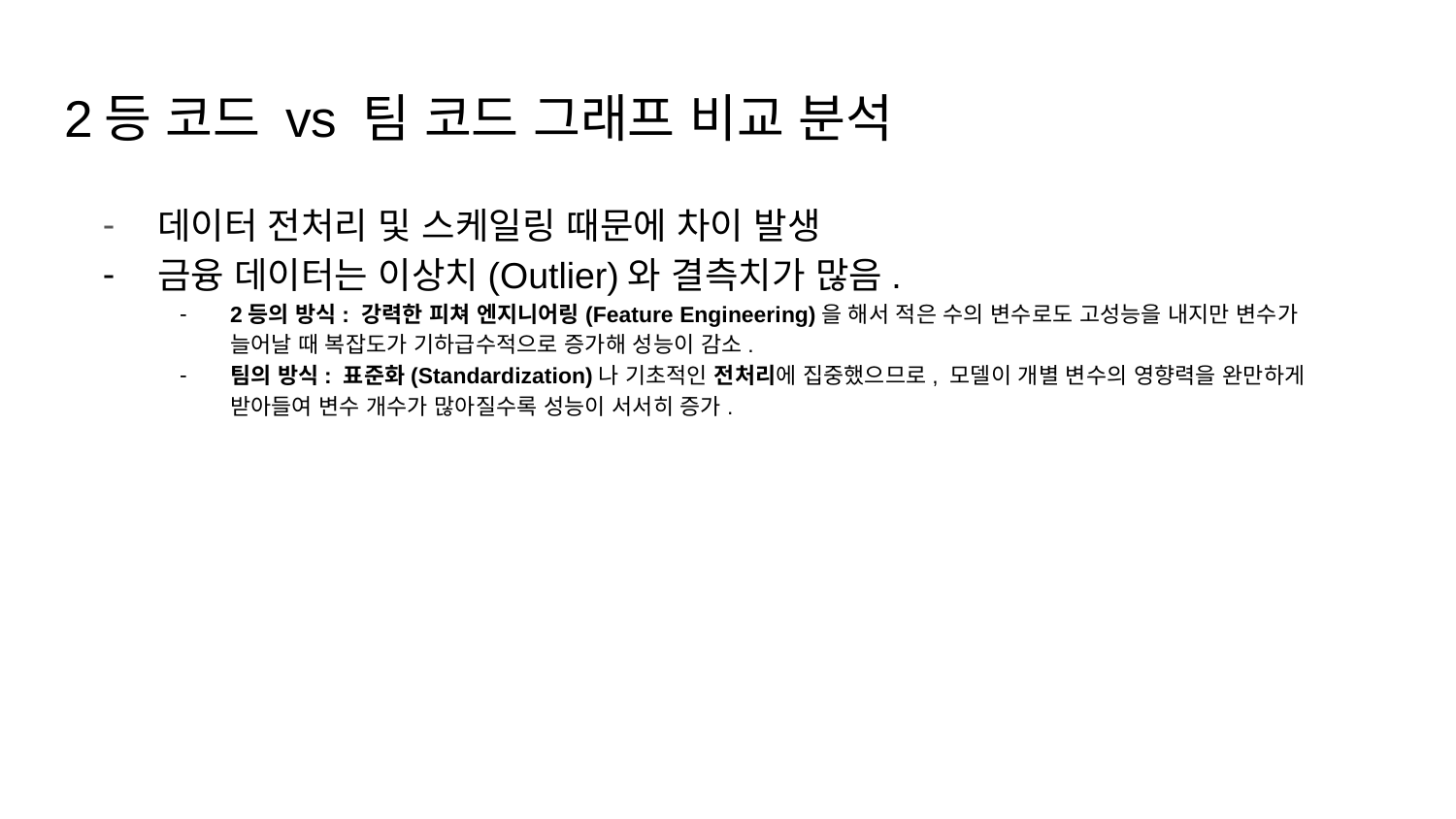

# 2등 코드 vs 팀 코드 그래프 비교 분석
데이터 전처리 및 스케일링 때문에 차이 발생
금융 데이터는 이상치(Outlier)와 결측치가 많음.
2등의 방식: 강력한 피쳐 엔지니어링(Feature Engineering)을 해서 적은 수의 변수로도 고성능을 내지만 변수가 늘어날 때 복잡도가 기하급수적으로 증가해 성능이 감소.
팀의 방식: 표준화(Standardization)나 기초적인 전처리에 집중했으므로, 모델이 개별 변수의 영향력을 완만하게 받아들여 변수 개수가 많아질수록 성능이 서서히 증가.